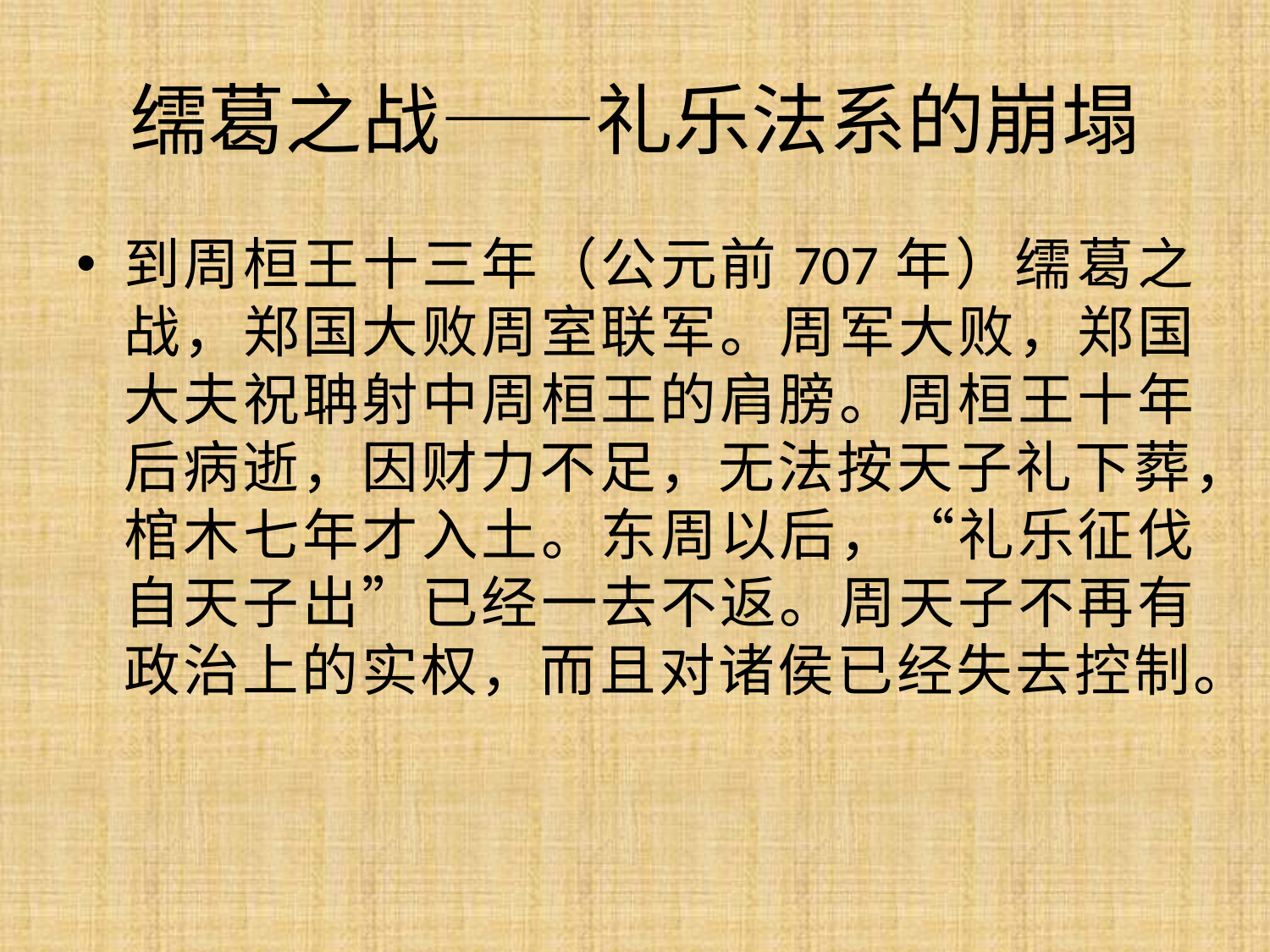

# 𦈡葛之战——礼乐法系的崩塌
到周桓王十三年（公元前707年）𦈡葛之战，郑国大败周室联军。周军大败，郑国大夫祝聃射中周桓王的肩膀。周桓王十年后病逝，因财力不足，无法按天子礼下葬，棺木七年才入土。东周以后，“礼乐征伐自天子出”已经一去不返。周天子不再有政治上的实权，而且对诸侯已经失去控制。